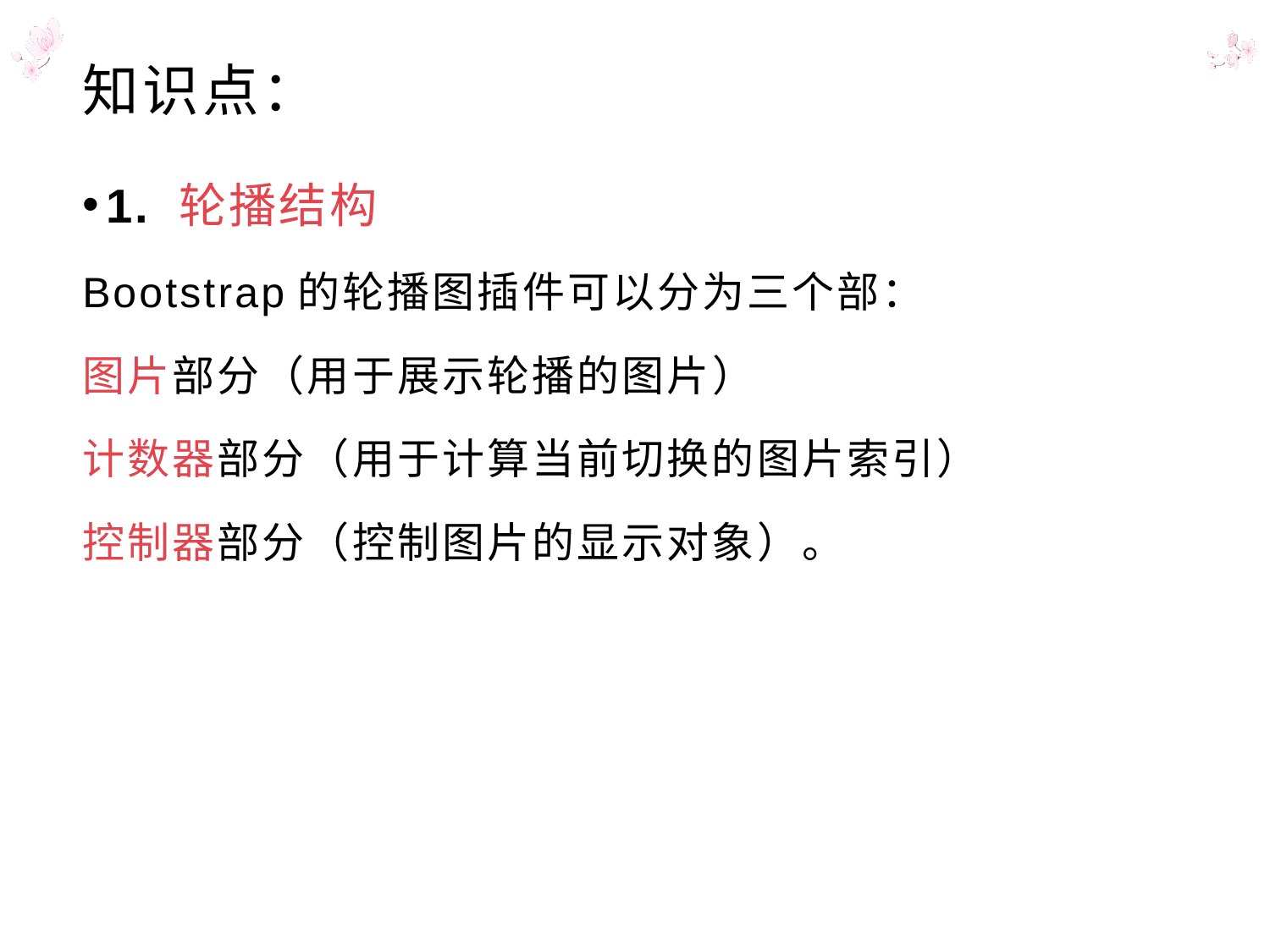

# 知识点：
1. 轮播结构
Bootstrap的轮播图插件可以分为三个部：
图片部分（用于展示轮播的图片）
计数器部分（用于计算当前切换的图片索引）
控制器部分（控制图片的显示对象）。